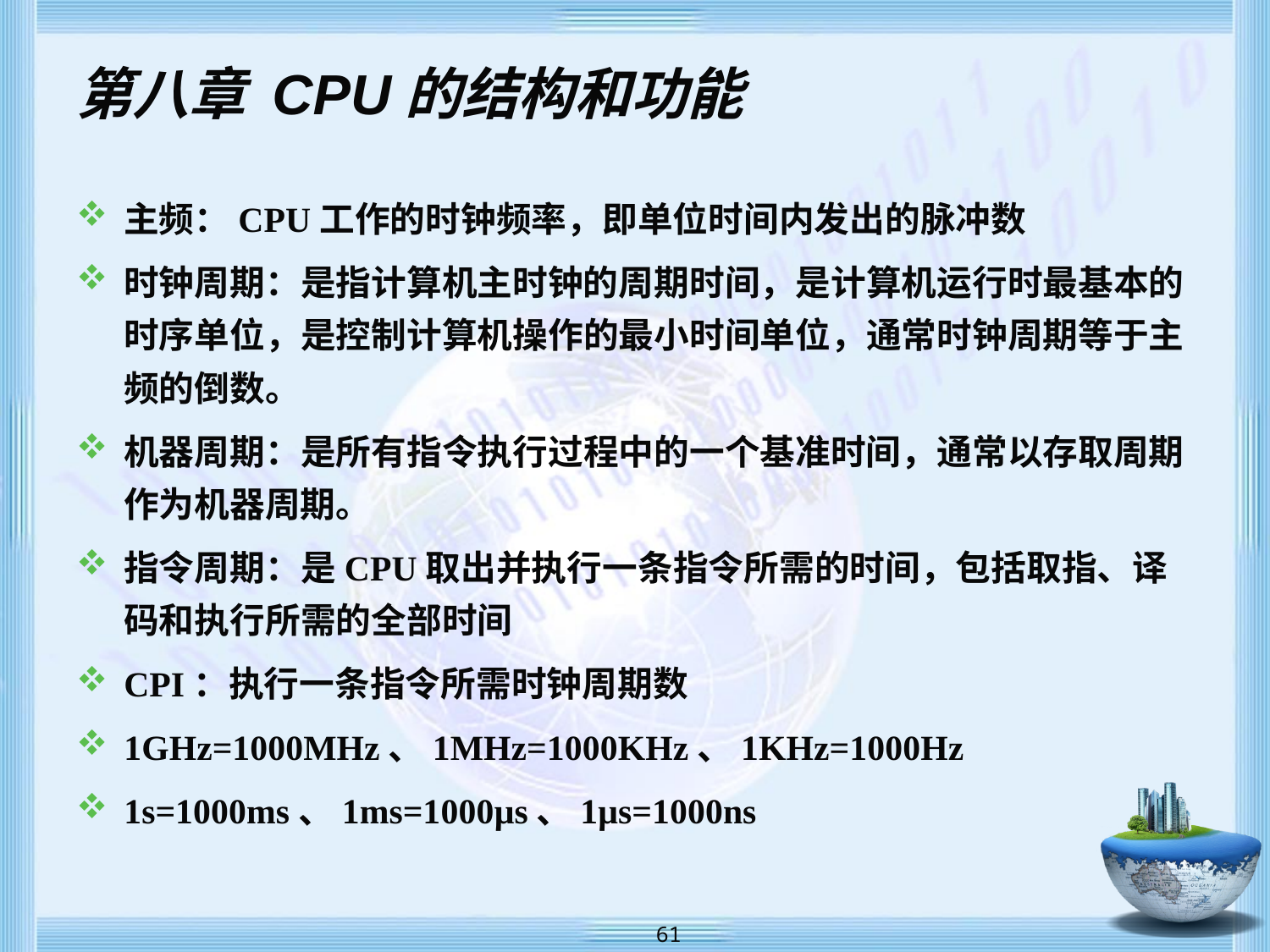

# 第八章 CPU的结构和功能
主频：CPU工作的时钟频率，即单位时间内发出的脉冲数
时钟周期：是指计算机主时钟的周期时间，是计算机运行时最基本的时序单位，是控制计算机操作的最小时间单位，通常时钟周期等于主频的倒数。
机器周期：是所有指令执行过程中的一个基准时间，通常以存取周期作为机器周期。
指令周期：是CPU取出并执行一条指令所需的时间，包括取指、译码和执行所需的全部时间
CPI：执行一条指令所需时钟周期数
1GHz=1000MHz、1MHz=1000KHz、1KHz=1000Hz
1s=1000ms、1ms=1000μs、1μs=1000ns

    61